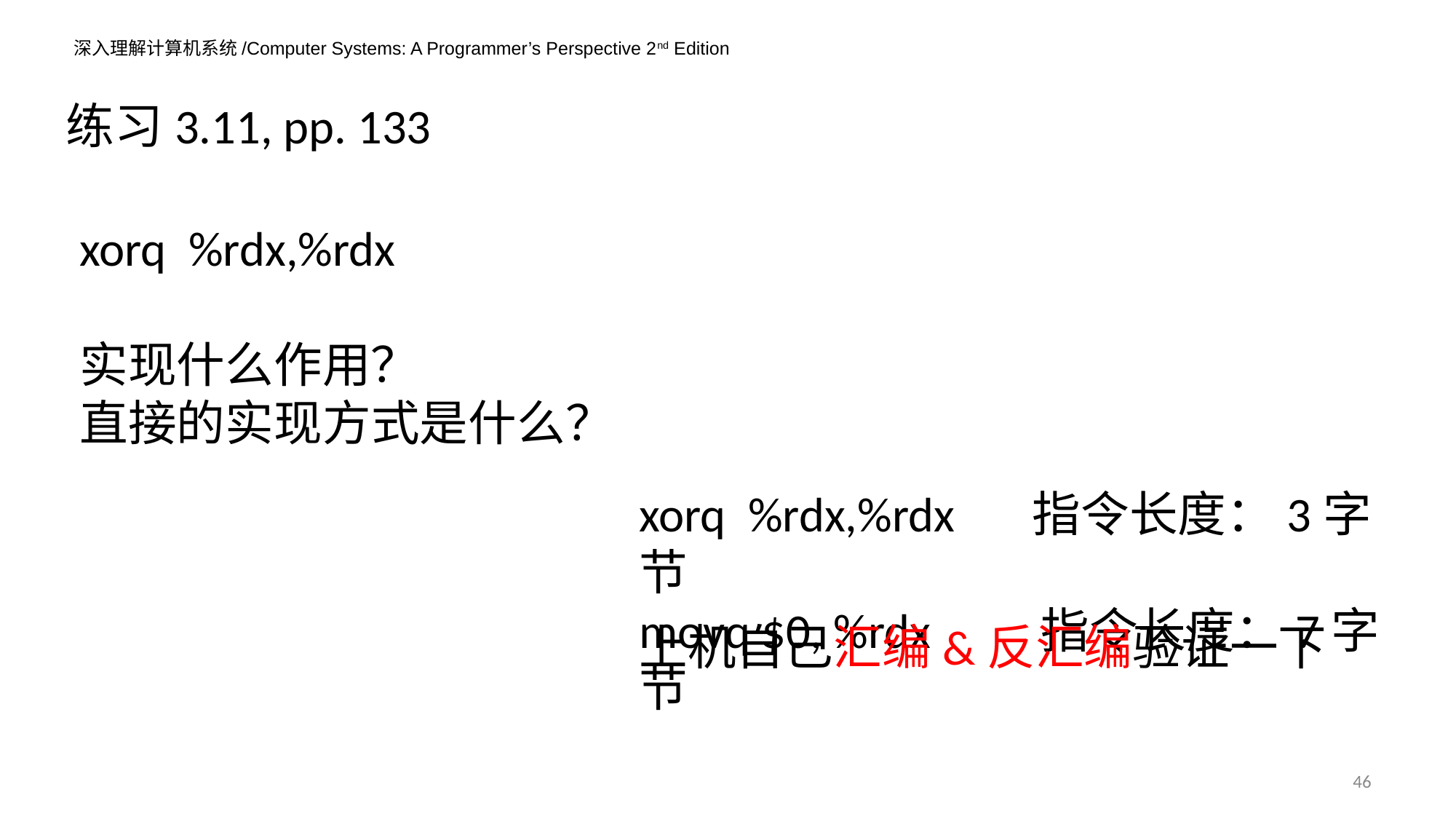

练习3.11, pp. 133
xorq  %rdx,%rdx

实现什么作用？
直接的实现方式是什么？
xorq  %rdx,%rdx      指令长度：3字节
movq $0, %rdx         指令长度：7字节
上机自己汇编&反汇编验证一下
46